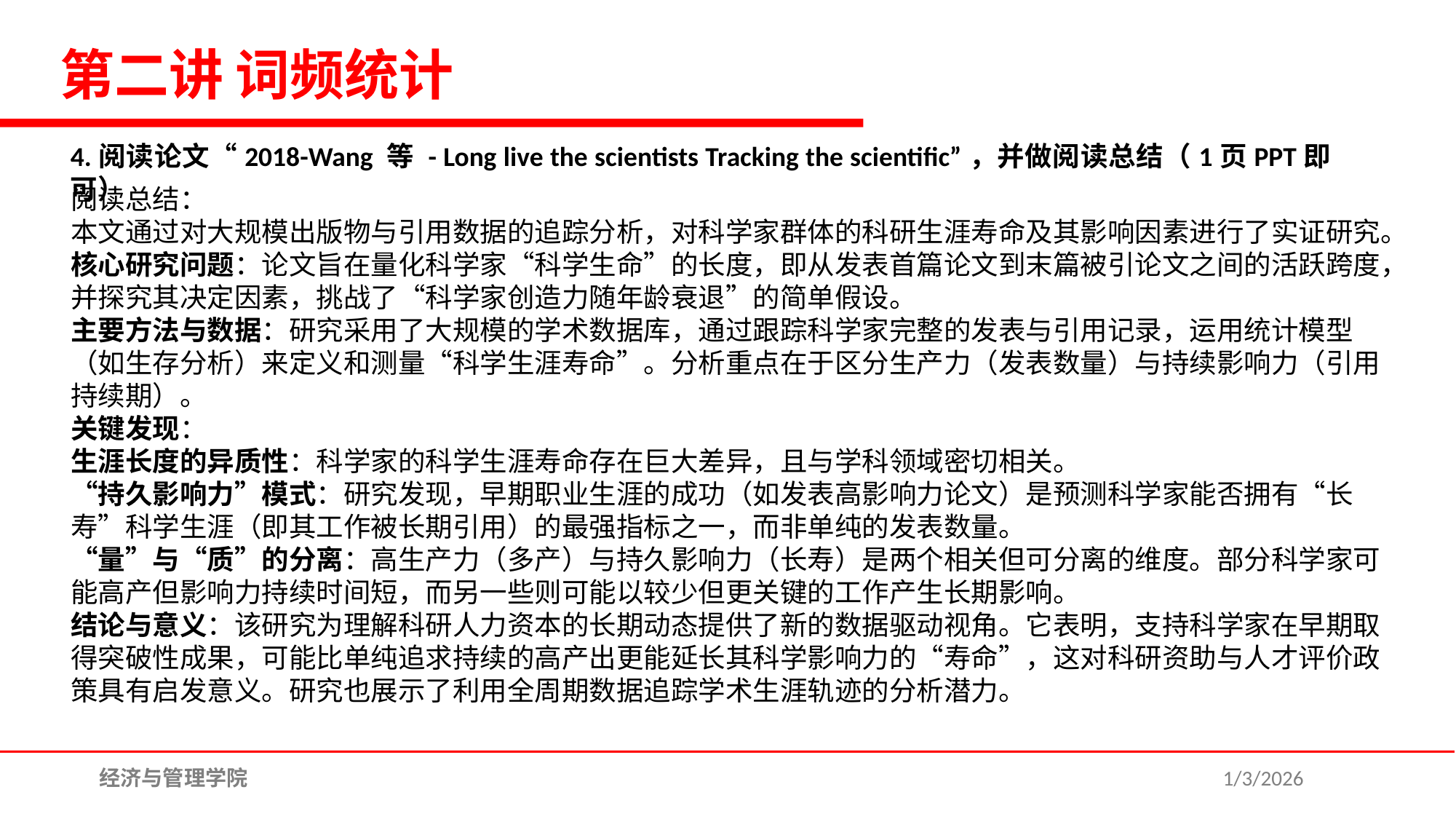

第二讲 词频统计
4.阅读论文“2018-Wang 等 - Long live the scientists Tracking the scientific”，并做阅读总结（1页PPT即可）

阅读总结：
本文通过对大规模出版物与引用数据的追踪分析，对科学家群体的科研生涯寿命及其影响因素进行了实证研究。
核心研究问题：论文旨在量化科学家“科学生命”的长度，即从发表首篇论文到末篇被引论文之间的活跃跨度，并探究其决定因素，挑战了“科学家创造力随年龄衰退”的简单假设。
主要方法与数据：研究采用了大规模的学术数据库，通过跟踪科学家完整的发表与引用记录，运用统计模型（如生存分析）来定义和测量“科学生涯寿命”。分析重点在于区分生产力（发表数量）与持续影响力（引用持续期）。
关键发现：
生涯长度的异质性：科学家的科学生涯寿命存在巨大差异，且与学科领域密切相关。
“持久影响力”模式：研究发现，早期职业生涯的成功（如发表高影响力论文）是预测科学家能否拥有“长寿”科学生涯（即其工作被长期引用）的最强指标之一，而非单纯的发表数量。
“量”与“质”的分离：高生产力（多产）与持久影响力（长寿）是两个相关但可分离的维度。部分科学家可能高产但影响力持续时间短，而另一些则可能以较少但更关键的工作产生长期影响。
结论与意义：该研究为理解科研人力资本的长期动态提供了新的数据驱动视角。它表明，支持科学家在早期取得突破性成果，可能比单纯追求持续的高产出更能延长其科学影响力的“寿命”，这对科研资助与人才评价政策具有启发意义。研究也展示了利用全周期数据追踪学术生涯轨迹的分析潜力。